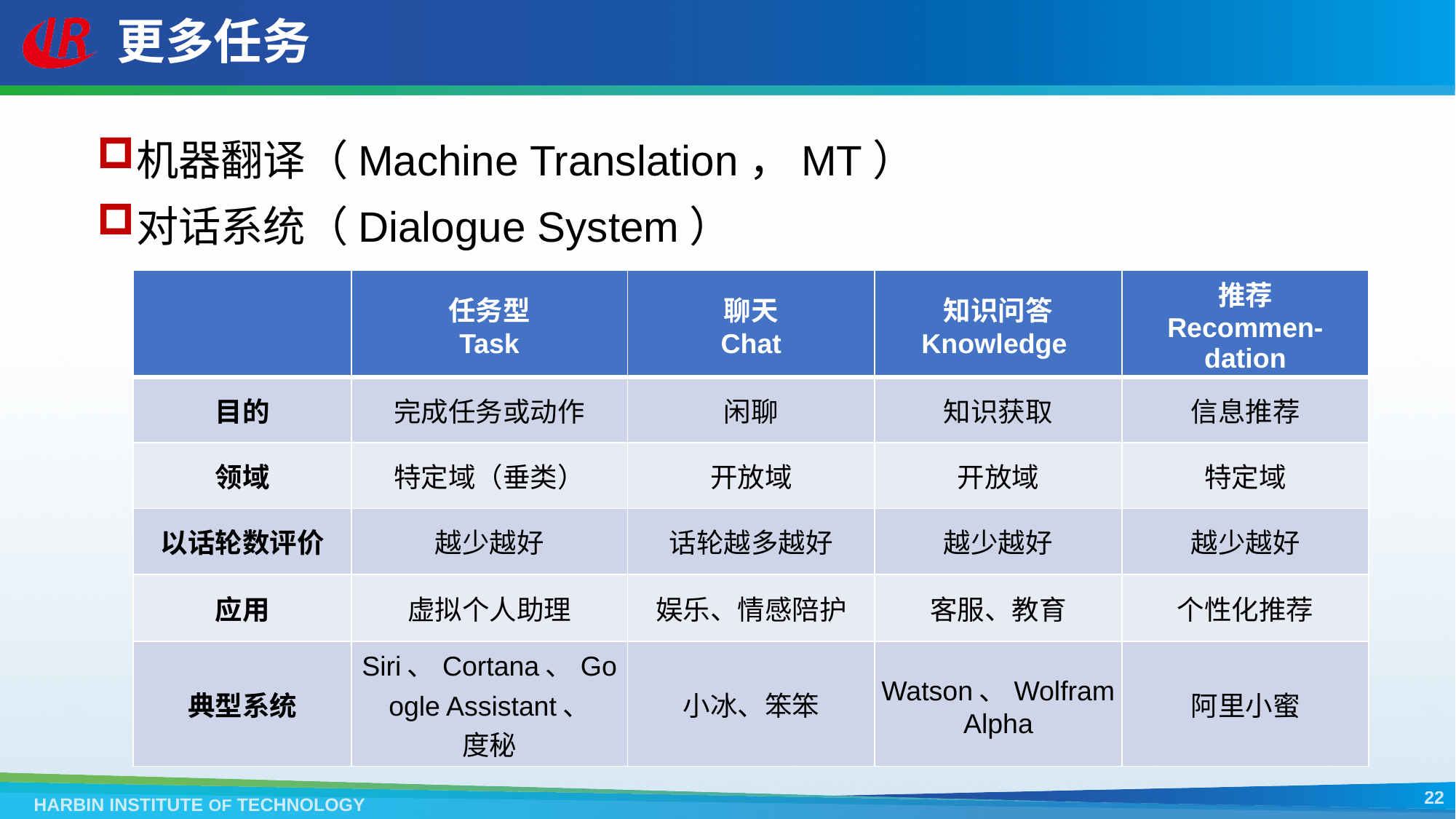

# 更多任务
机器翻译（Machine Translation，MT）
对话系统（Dialogue System）

|  | 任务型 Task | 聊天 Chat | 知识问答 Knowledge | 推荐 Recommen-dation |
| --- | --- | --- | --- | --- |
| 目的 | 完成任务或动作 | 闲聊 | 知识获取 | 信息推荐 |
| 领域 | 特定域（垂类） | 开放域 | 开放域 | 特定域 |
| 以话轮数评价 | 越少越好 | 话轮越多越好 | 越少越好 | 越少越好 |
| 应用 | 虚拟个人助理 | 娱乐、情感陪护 | 客服、教育 | 个性化推荐 |
| 典型系统 | Siri、Cortana、Google Assistant、 度秘 | 小冰、笨笨 | Watson、Wolfram Alpha | 阿里小蜜 |
22
HARBIN INSTITUTE OF TECHNOLOGY